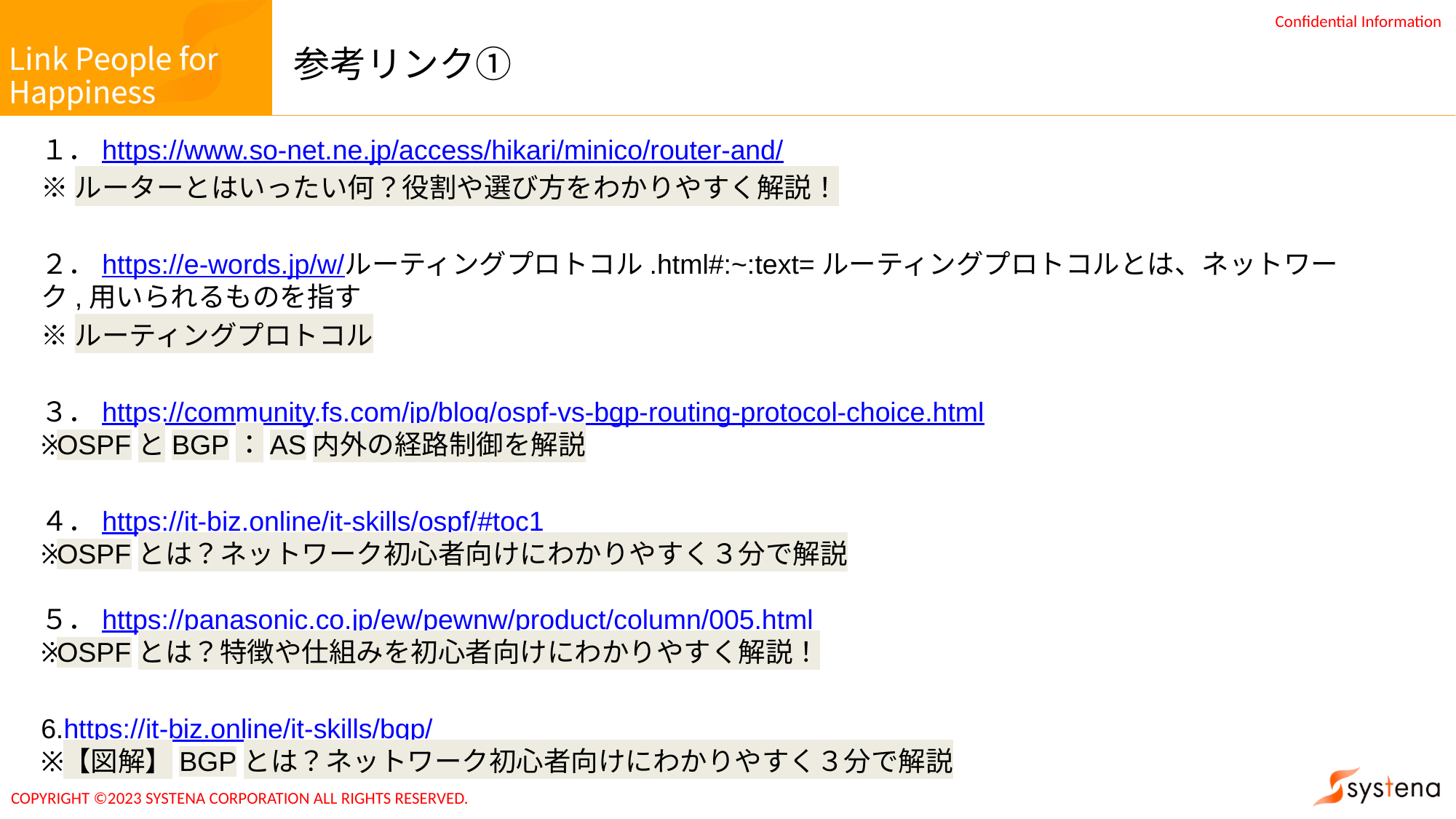

# 参考リンク①
１．https://www.so-net.ne.jp/access/hikari/minico/router-and/
※ルーターとはいったい何？役割や選び方をわかりやすく解説！

２．https://e-words.jp/w/ルーティングプロトコル.html#:~:text=ルーティングプロトコルとは、ネットワーク,用いられるものを指す
※ルーティングプロトコル

３．https://community.fs.com/jp/blog/ospf-vs-bgp-routing-protocol-choice.html
※OSPFとBGP：AS内外の経路制御を解説

４．https://it-biz.online/it-skills/ospf/#toc1
※OSPFとは？ネットワーク初心者向けにわかりやすく３分で解説
５．https://panasonic.co.jp/ew/pewnw/product/column/005.html
※OSPFとは？特徴や仕組みを初心者向けにわかりやすく解説！

6.https://it-biz.online/it-skills/bgp/
※【図解】BGPとは？ネットワーク初心者向けにわかりやすく３分で解説